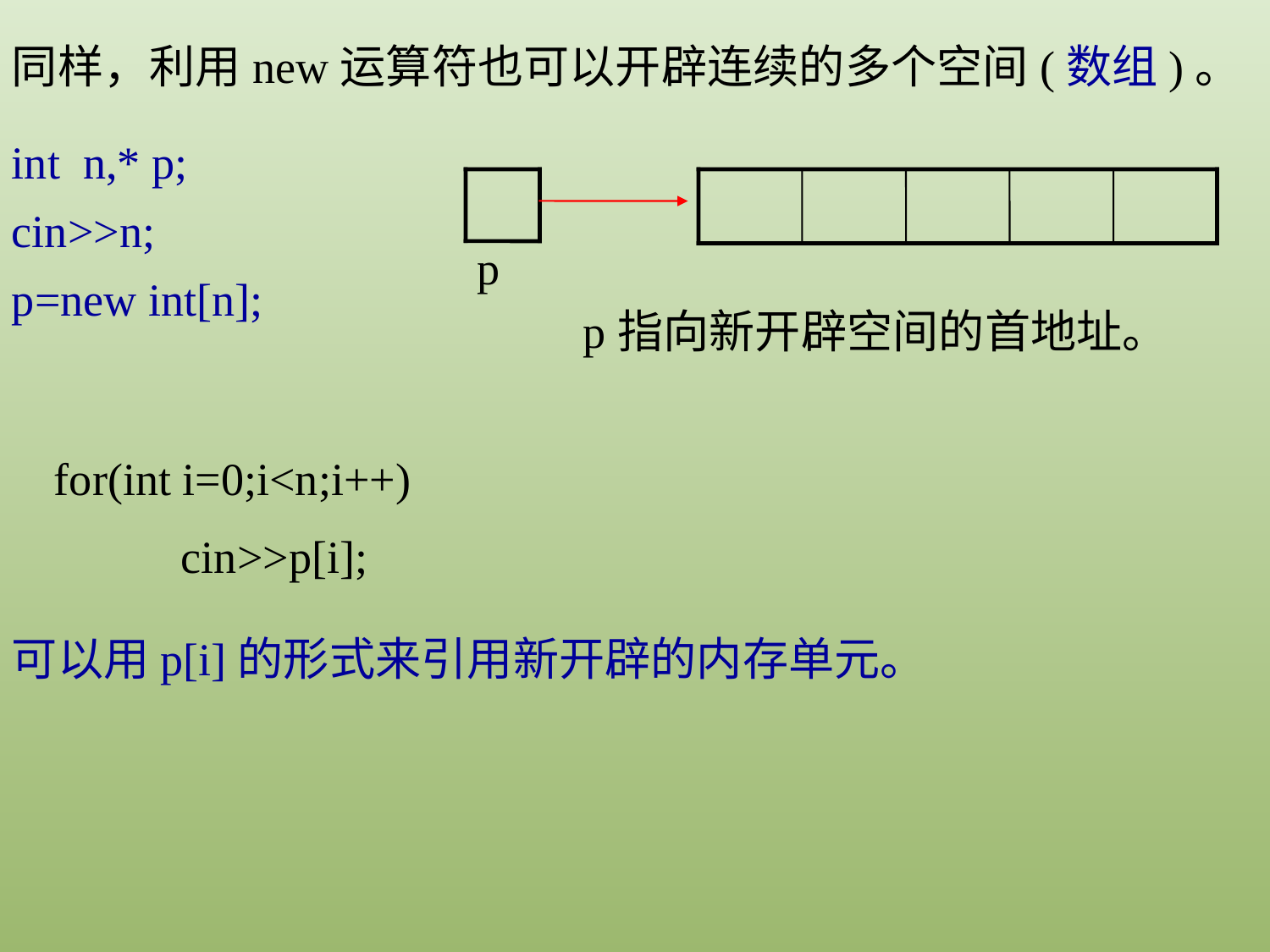

同样，利用new运算符也可以开辟连续的多个空间(数组)。
int  n,* p;
cin>>n;
p=new int[n];

p

p指向新开辟空间的首地址。
for(int i=0;i<n;i++)
	cin>>p[i];
可以用p[i]的形式来引用新开辟的内存单元。
537